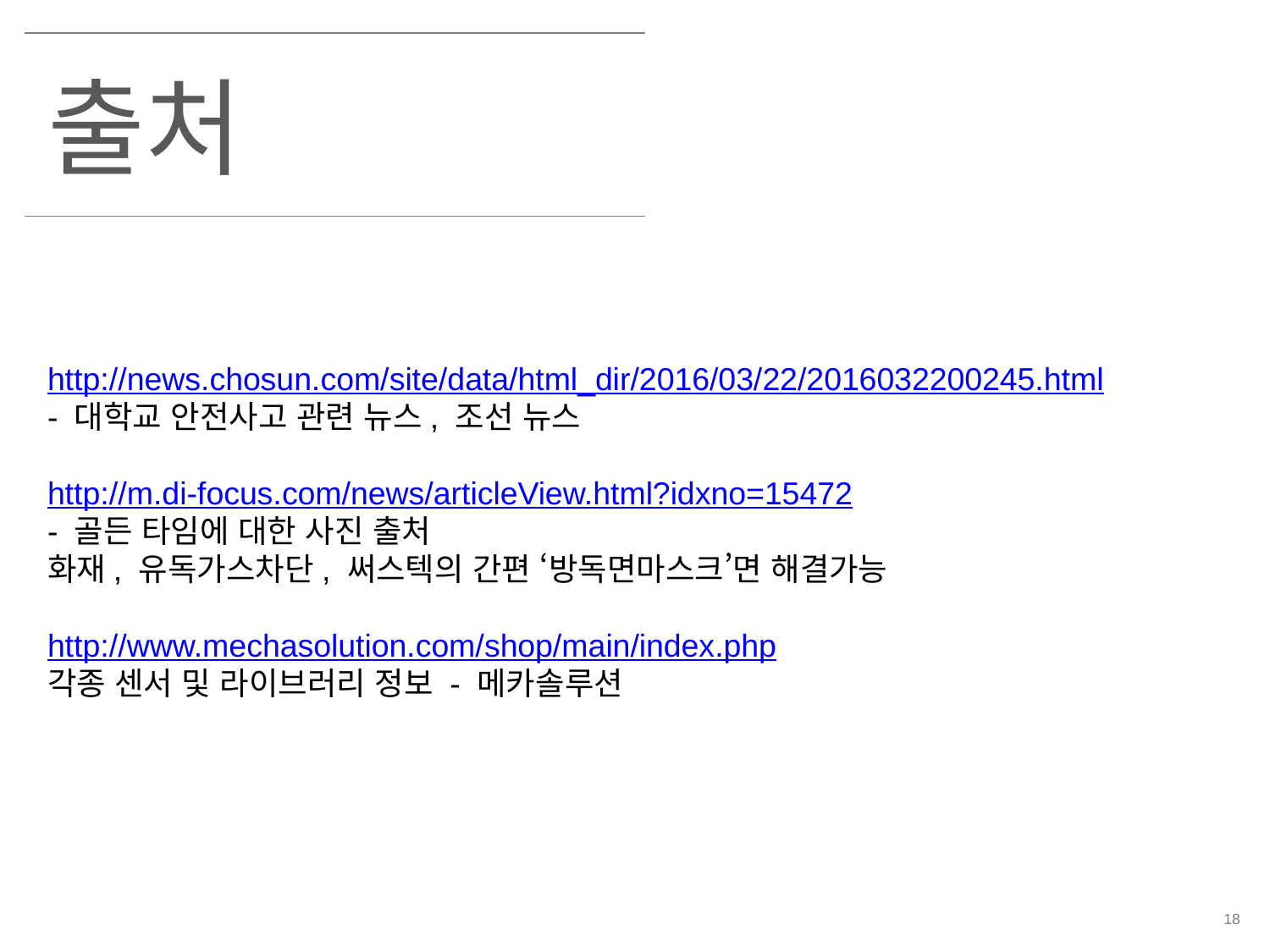

출처

http://news.chosun.com/site/data/html_dir/2016/03/22/2016032200245.html
- 대학교 안전사고 관련 뉴스, 조선 뉴스

http://m.di-focus.com/news/articleView.html?idxno=15472
- 골든 타임에 대한 사진 출처
화재, 유독가스차단, 써스텍의 간편 ‘방독면마스크’면 해결가능

http://www.mechasolution.com/shop/main/index.php
각종 센서 및 라이브러리 정보 - 메카솔루션